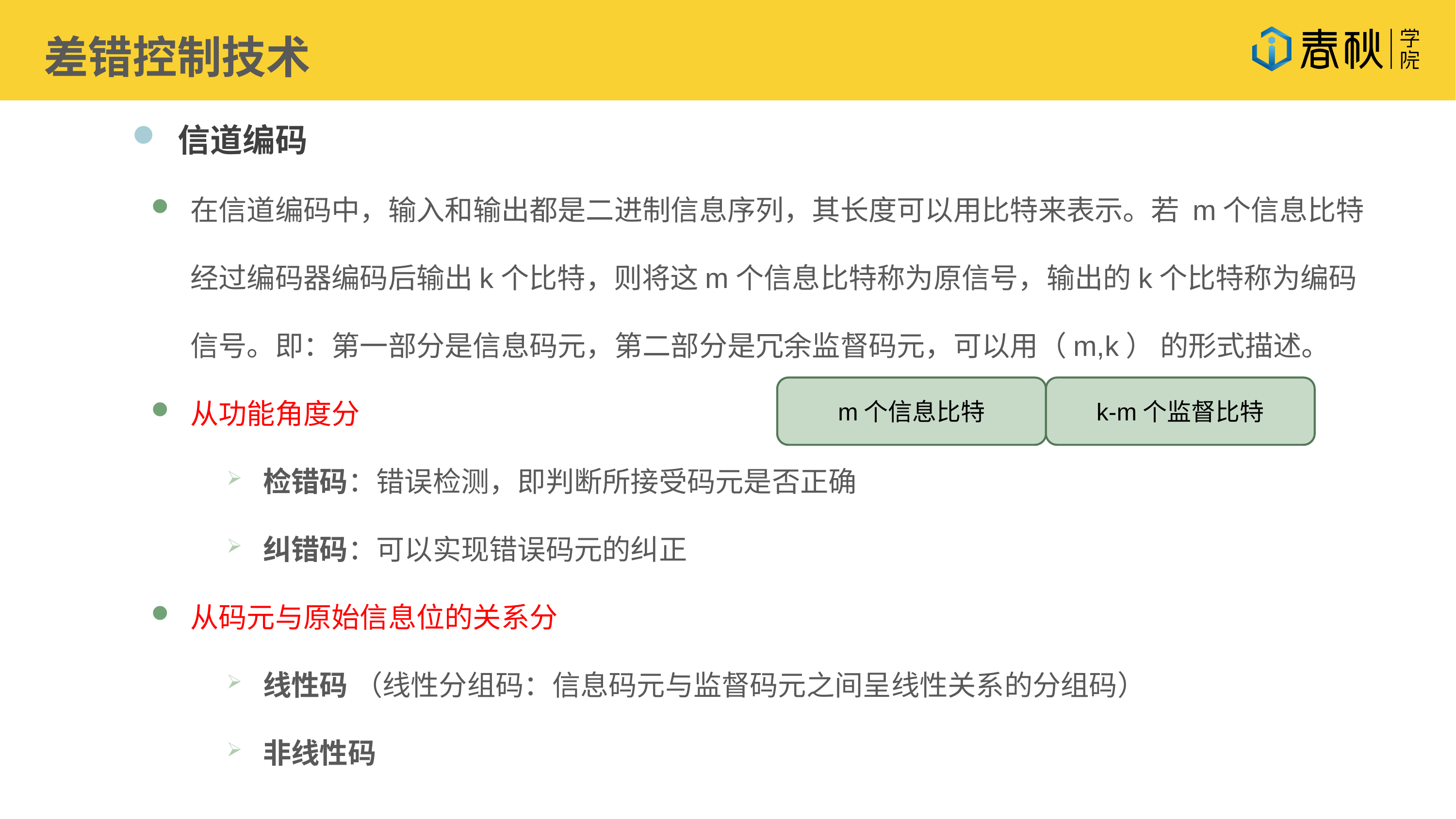

差错控制技术
 信道编码
在信道编码中，输入和输出都是二进制信息序列，其长度可以用比特来表示。若 m个信息比特经过编码器编码后输出k个比特，则将这m个信息比特称为原信号，输出的k个比特称为编码信号。即：第一部分是信息码元，第二部分是冗余监督码元，可以用（m,k） 的形式描述。
从功能角度分
检错码：错误检测，即判断所接受码元是否正确
纠错码：可以实现错误码元的纠正
从码元与原始信息位的关系分
线性码 （线性分组码：信息码元与监督码元之间呈线性关系的分组码）
非线性码

m个信息比特
k-m个监督比特